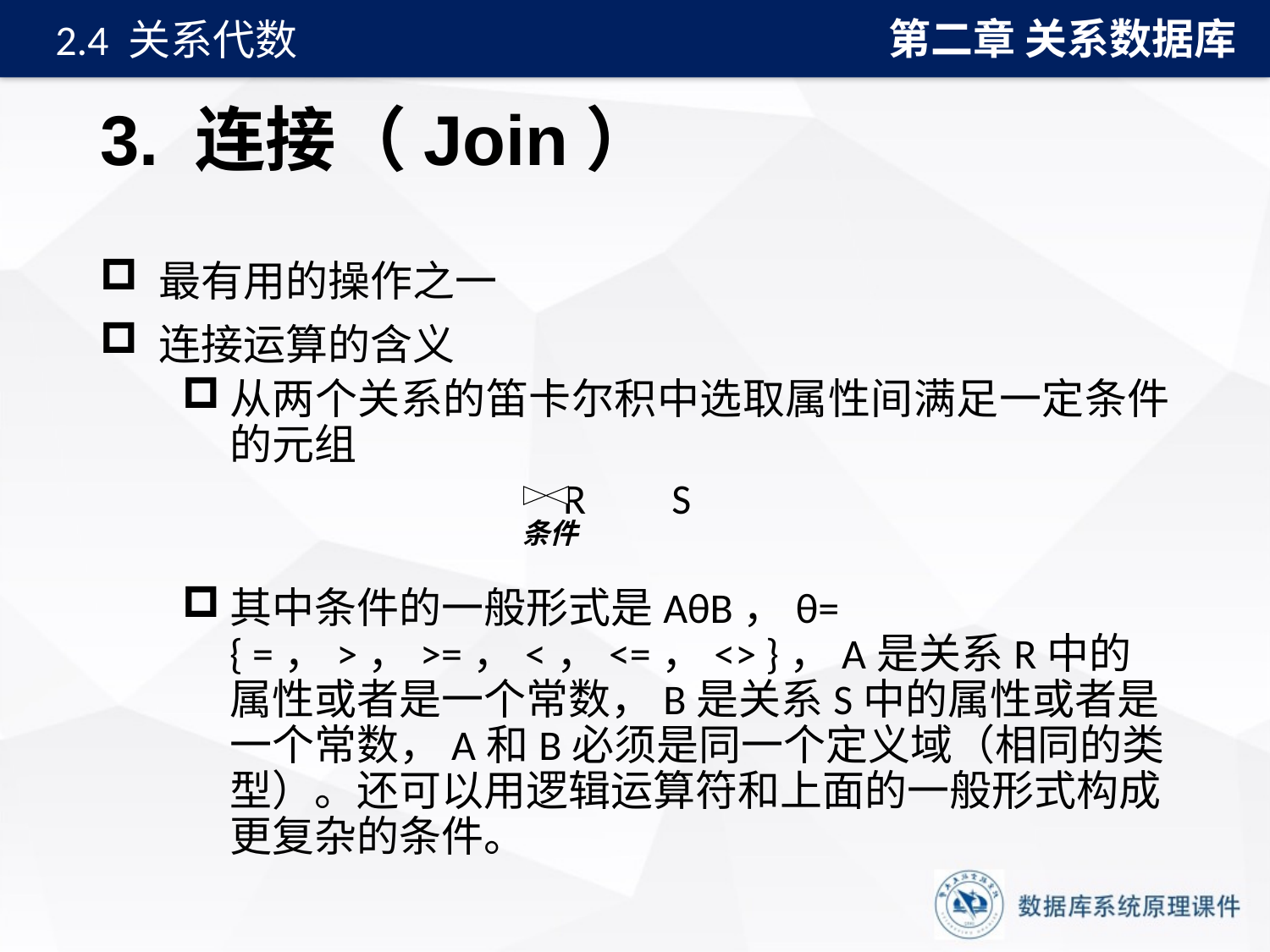

第二章 关系数据库
2.4 关系代数
# 3. 连接（Join）
 最有用的操作之一
 连接运算的含义
从两个关系的笛卡尔积中选取属性间满足一定条件的元组
	 		R         S

其中条件的一般形式是AθB，θ= { =，>，>=，<，<=，<> }，A是关系R中的属性或者是一个常数，B是关系S中的属性或者是一个常数，A和B必须是同一个定义域（相同的类型）。还可以用逻辑运算符和上面的一般形式构成更复杂的条件。
 条件